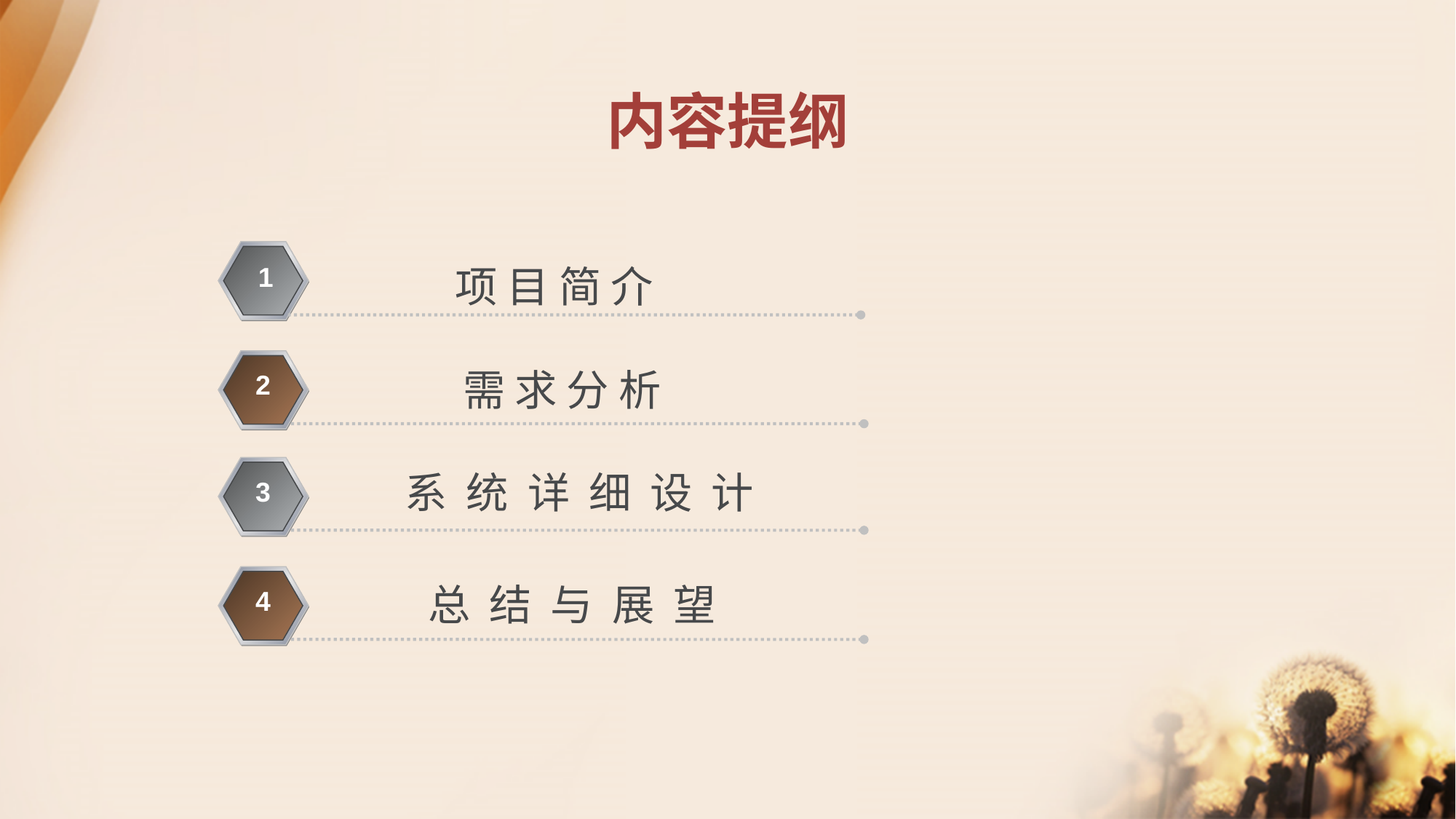

# 内容提纲

1
  项 目 简 介

     需 求 分 析
2

系  统  详  细  设  计
3

总  结  与  展  望
4